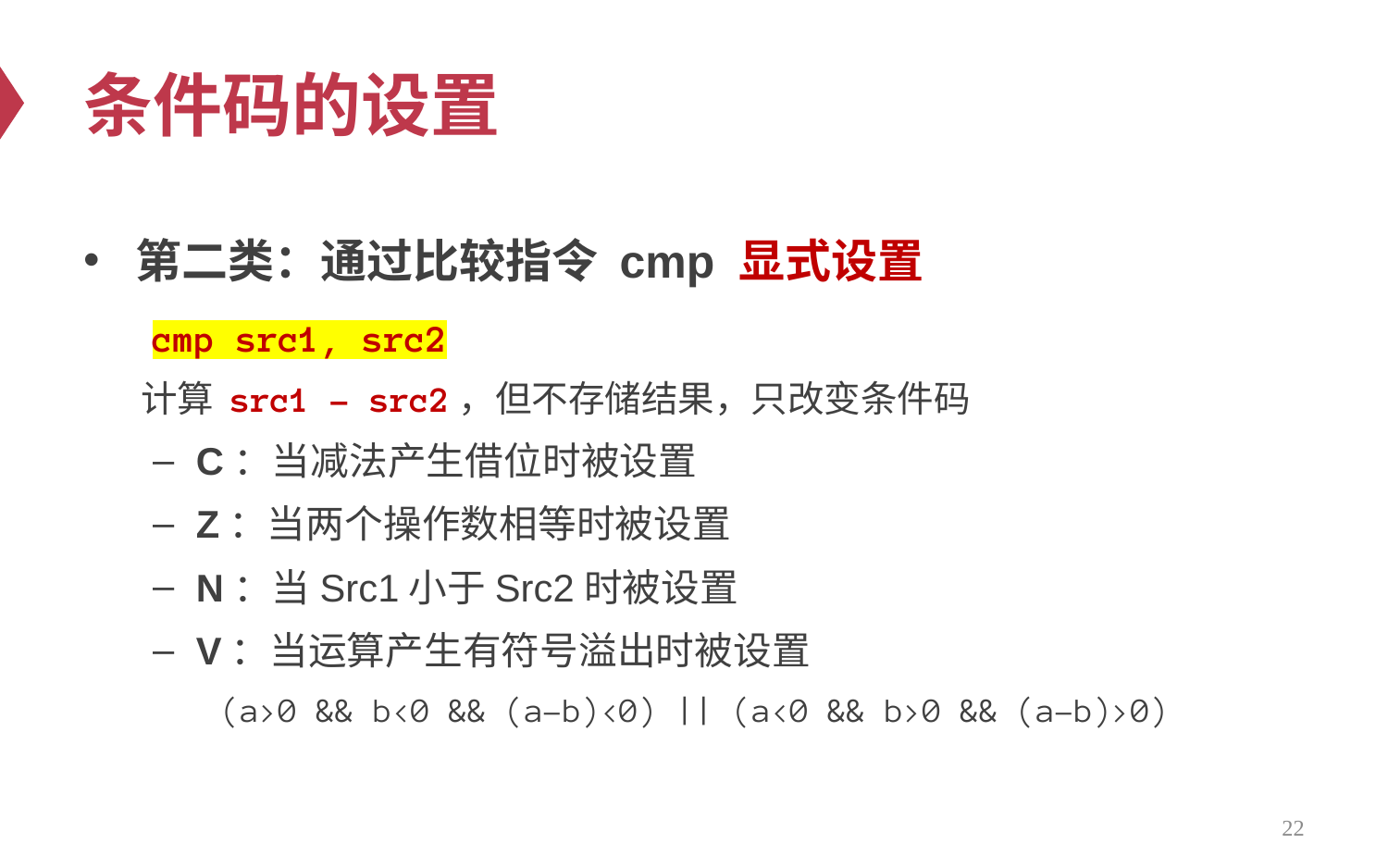

# 条件码的设置
第二类：通过比较指令 cmp 显式设置
cmp src1, src2
计算 src1 - src2，但不存储结果，只改变条件码
C：当减法产生借位时被设置
Z：当两个操作数相等时被设置
N：当Src1小于Src2时被设置
V：当运算产生有符号溢出时被设置
(a>0 && b<0 && (a-b)<0) || (a<0 && b>0 && (a-b)>0)
22